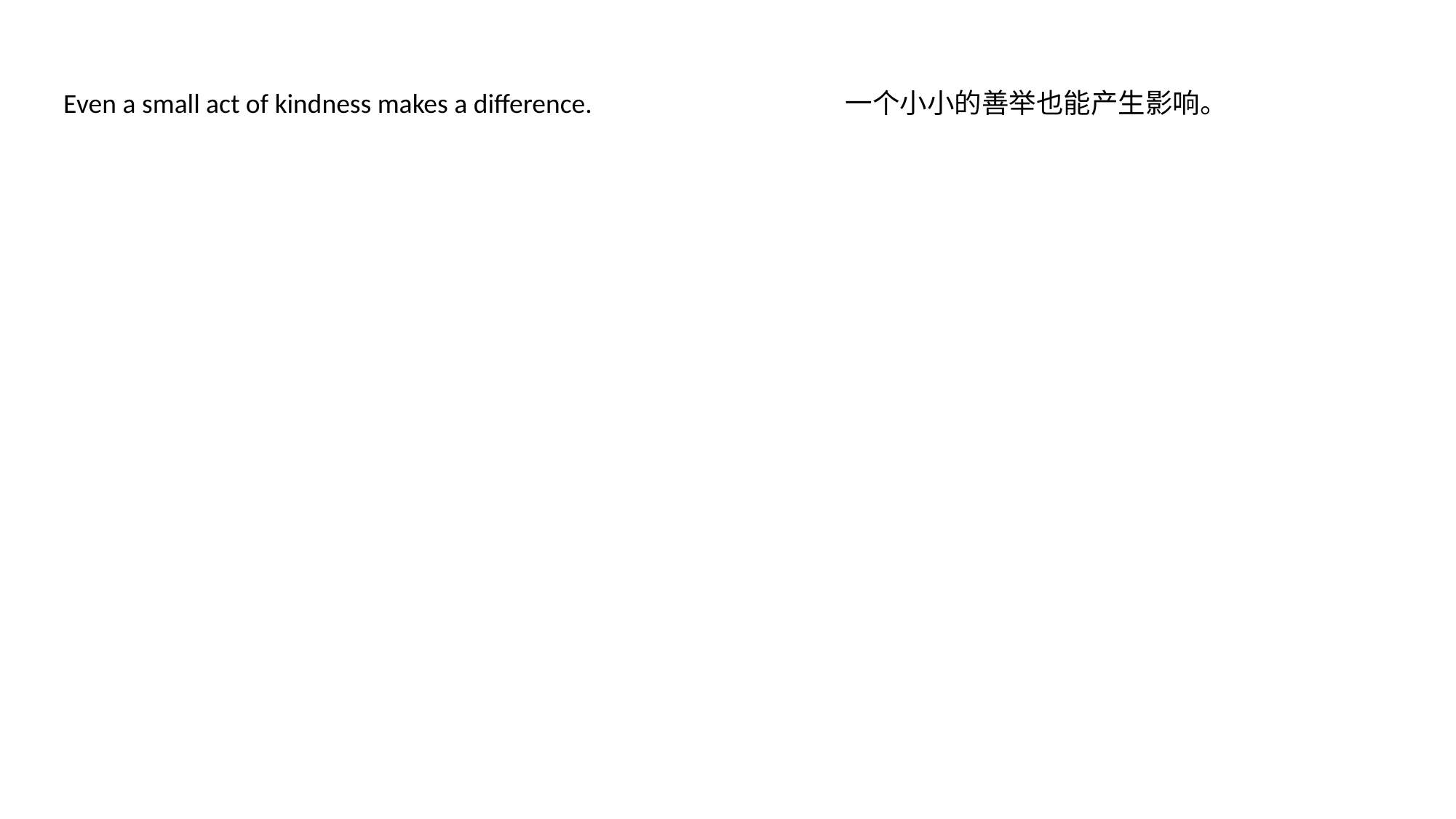

Even a small act of kindness makes a difference.
  一个小小的善举也能产生影响。